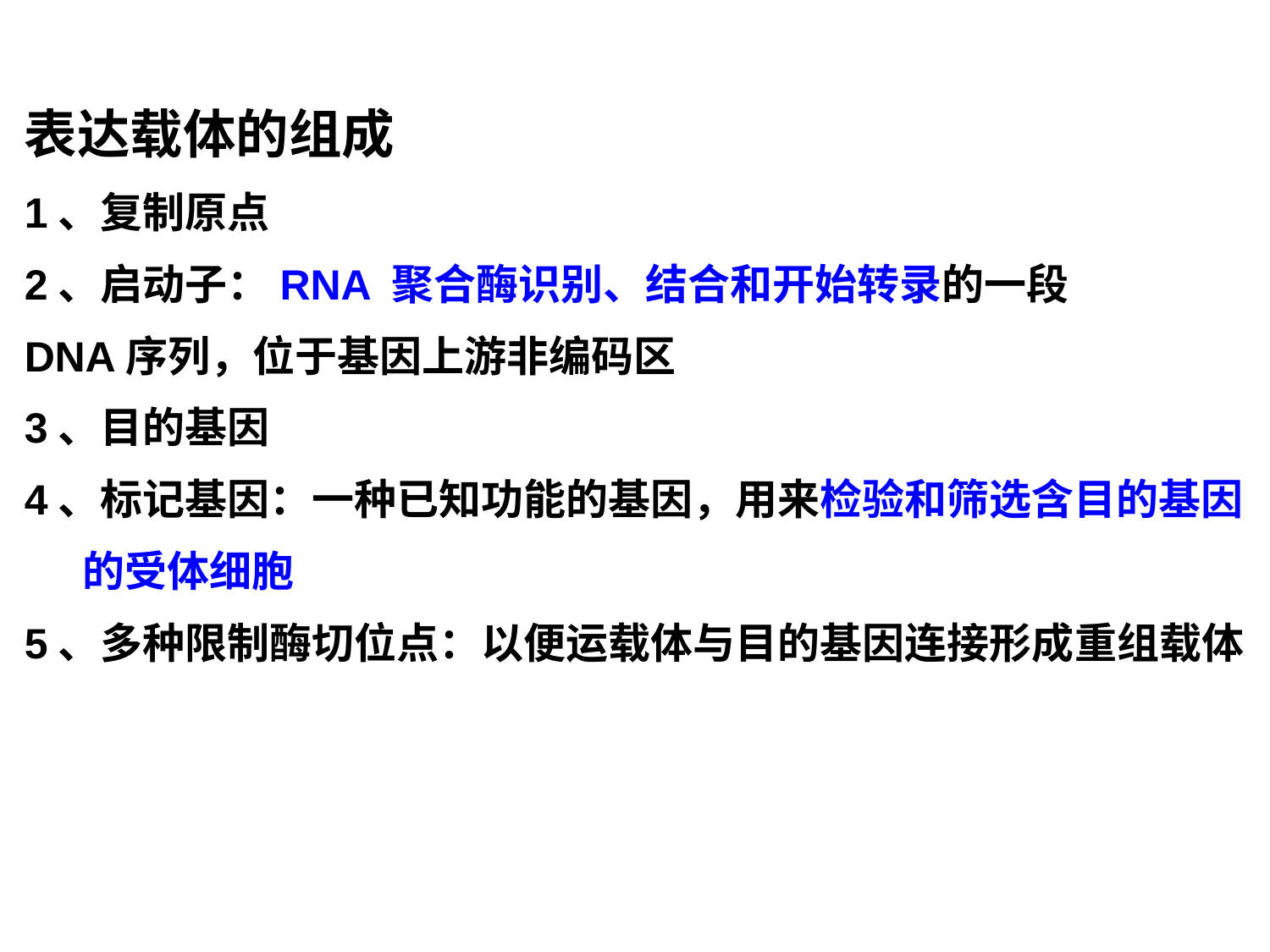

表达载体的组成
1、复制原点
2、启动子：RNA 聚合酶识别、结合和开始转录的一段
DNA序列，位于基因上游非编码区
3、目的基因
4、标记基因：一种已知功能的基因，用来检验和筛选含目的基因
     的受体细胞
5、多种限制酶切位点：以便运载体与目的基因连接形成重组载体